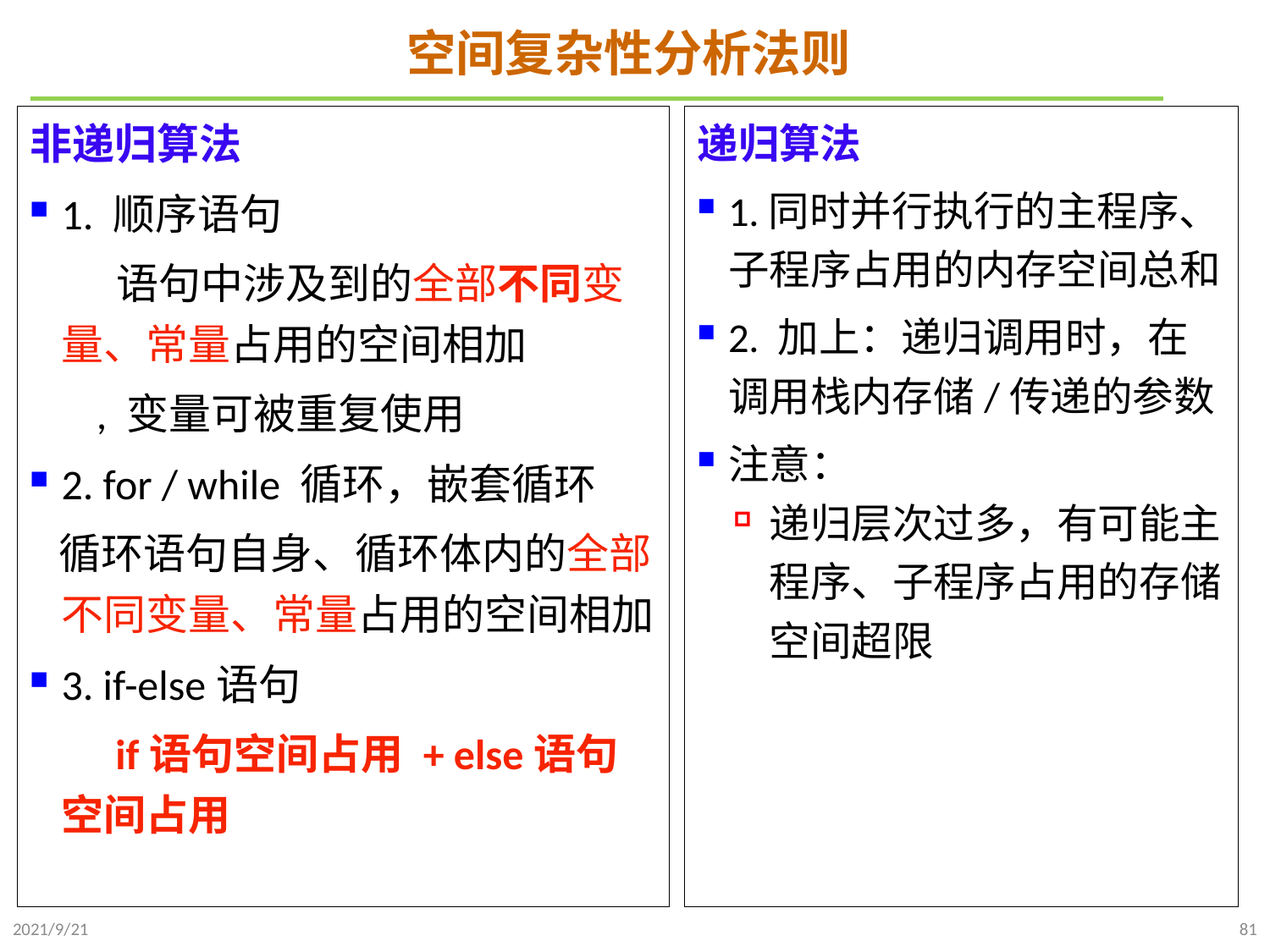

# 空间复杂性分析法则
非递归算法
1. 顺序语句
        语句中涉及到的全部不同变量、常量占用的空间相加
       , 变量可被重复使用
2. for / while 循环，嵌套循环
  循环语句自身、循环体内的全部不同变量、常量占用的空间相加
3. if-else语句
         if语句空间占用 + else语句空间占用
递归算法
1.同时并行执行的主程序、子程序占用的内存空间总和
2. 加上：递归调用时，在调用栈内存储/传递的参数
注意：
递归层次过多，有可能主程序、子程序占用的存储空间超限

2021/9/21
81